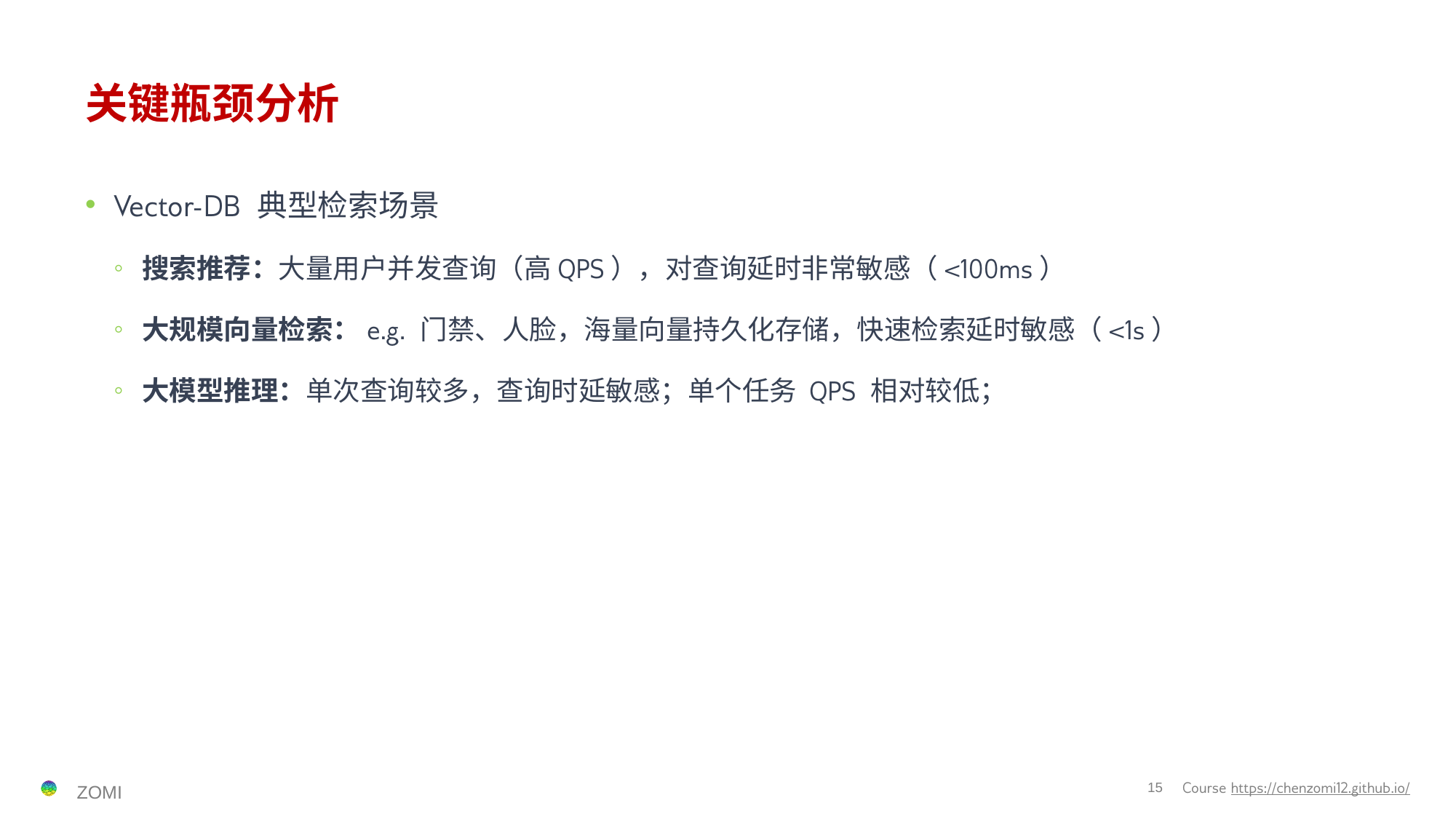

# 关键瓶颈分析
Vector-DB 典型检索场景
搜索推荐：大量用户并发查询（高QPS），对查询延时非常敏感（<100ms）
大规模向量检索：e.g. 门禁、人脸，海量向量持久化存储，快速检索延时敏感（<1s）
大模型推理：单次查询较多，查询时延敏感；单个任务 QPS 相对较低；